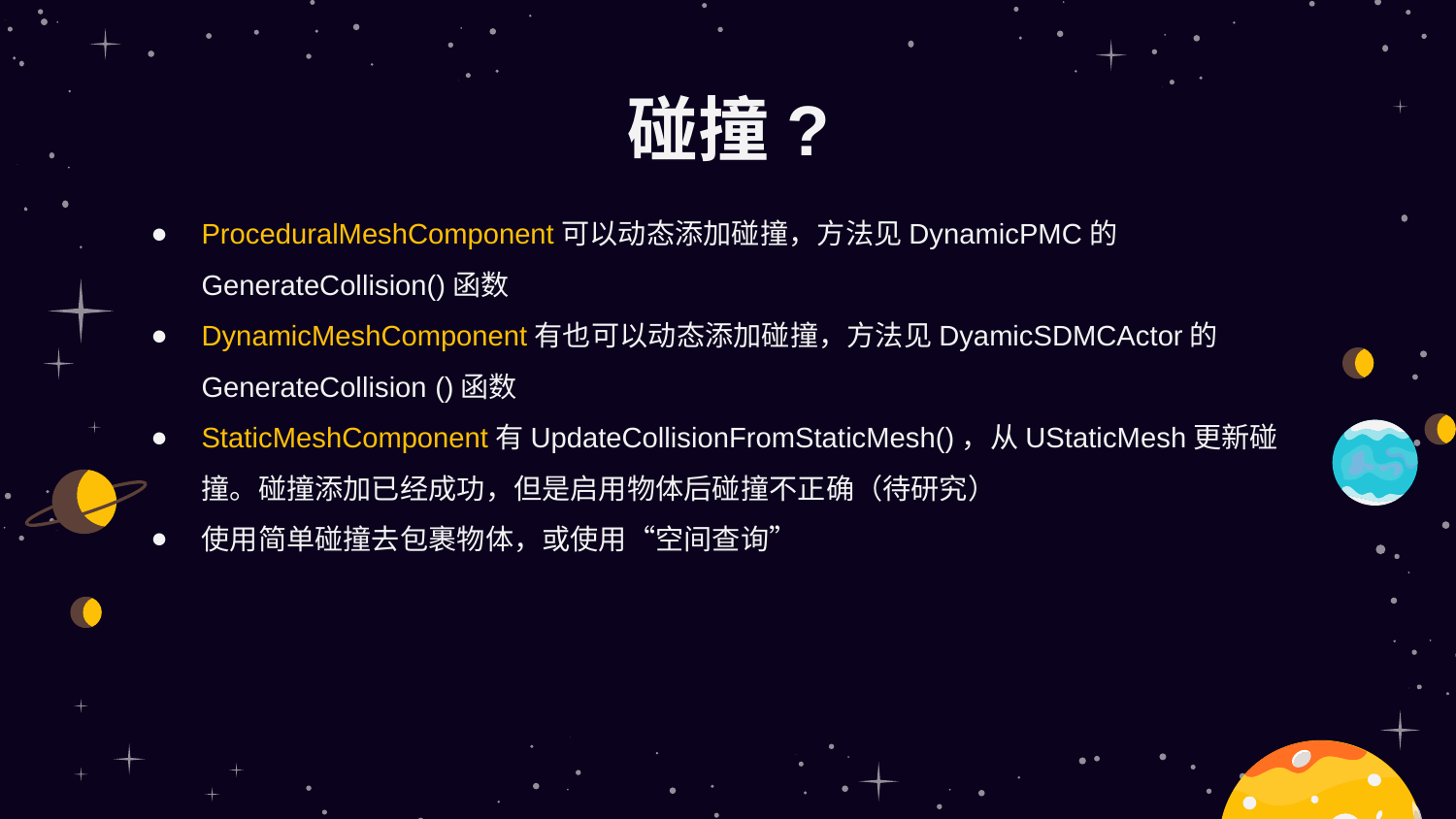

# 碰撞?
ProceduralMeshComponent可以动态添加碰撞，方法见DynamicPMC的GenerateCollision()函数
DynamicMeshComponent有也可以动态添加碰撞，方法见DyamicSDMCActor的GenerateCollision ()函数
StaticMeshComponent有UpdateCollisionFromStaticMesh()，从UStaticMesh更新碰撞。碰撞添加已经成功，但是启用物体后碰撞不正确（待研究）
使用简单碰撞去包裹物体，或使用“空间查询”